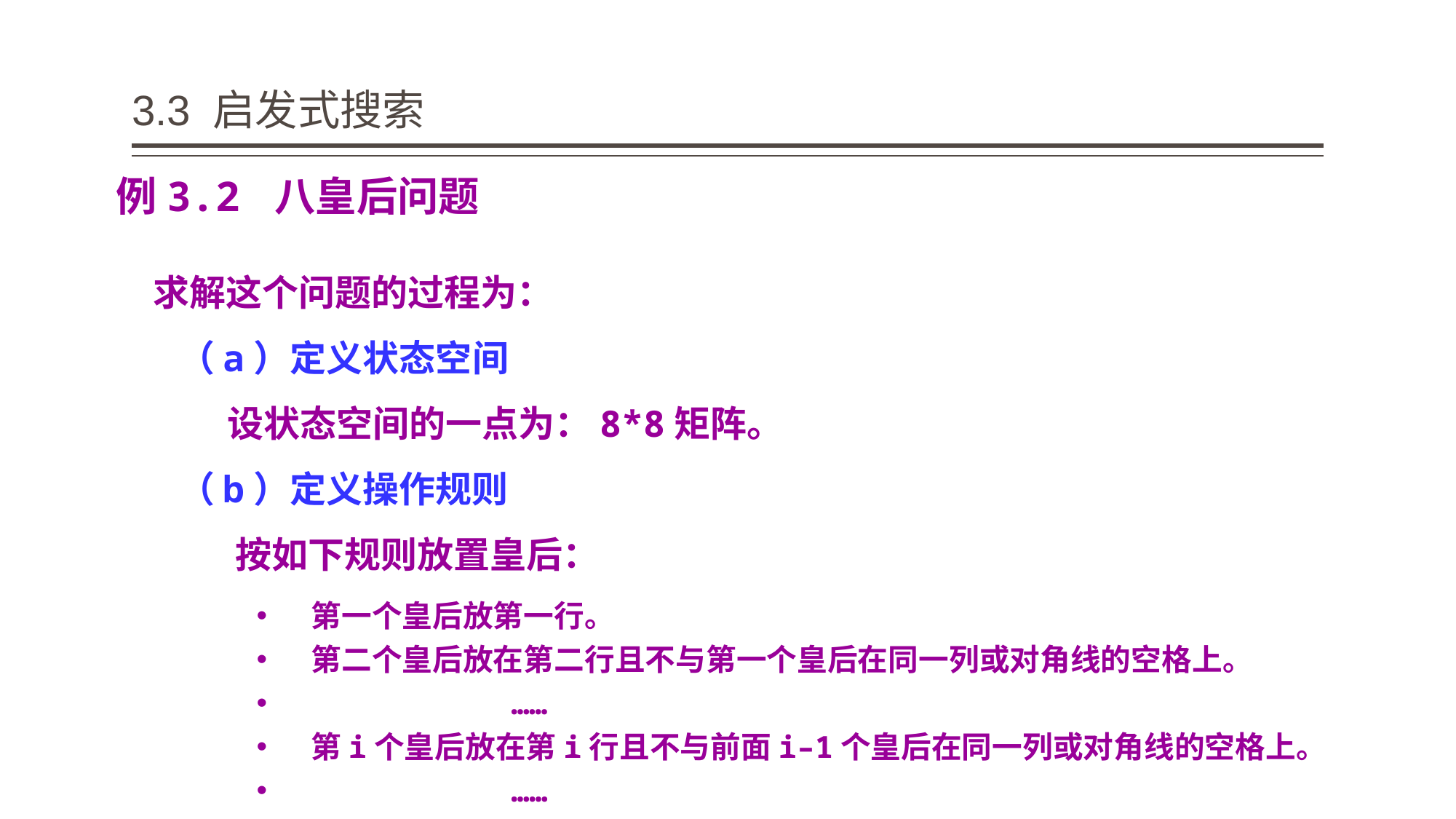

# 3.3 启发式搜索
例3.2 八皇后问题
求解这个问题的过程为：
  （a）定义状态空间
        设状态空间的一点为：8*8矩阵。
  （b）定义操作规则
         按如下规则放置皇后：
第一个皇后放第一行。
第二个皇后放在第二行且不与第一个皇后在同一列或对角线的空格上。
           ……
第i个皇后放在第i行且不与前面i–1个皇后在同一列或对角线的空格上。
           ……